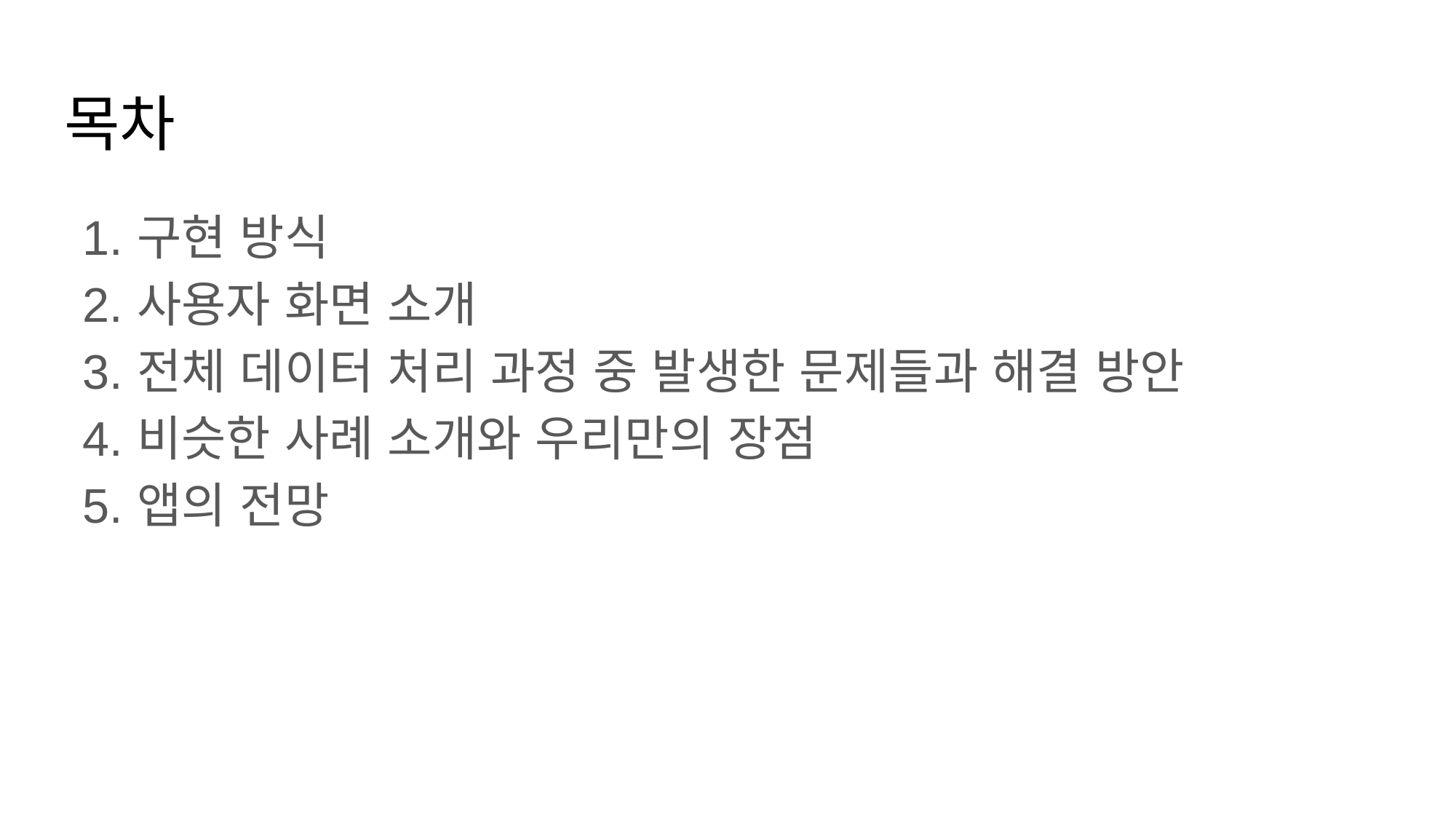

# 목차
구현 방식
사용자 화면 소개
전체 데이터 처리 과정 중 발생한 문제들과 해결 방안
비슷한 사례 소개와 우리만의 장점
앱의 전망